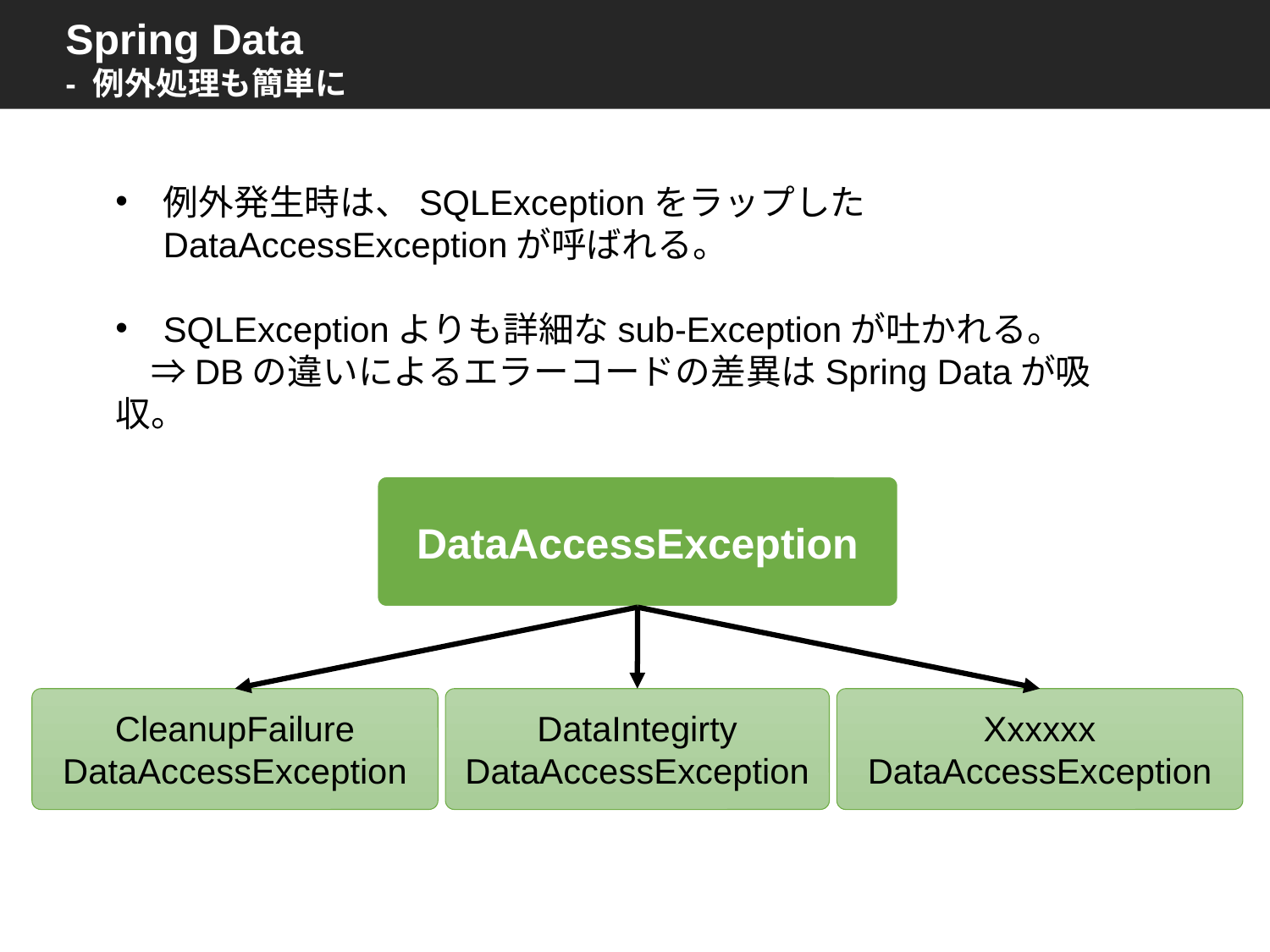

Spring Data
- 例外処理も簡単に
例外発生時は、SQLExceptionをラップしたDataAccessExceptionが呼ばれる。

SQLExceptionよりも詳細なsub-Exceptionが吐かれる。
　⇒DBの違いによるエラーコードの差異はSpring Dataが吸収。
DataAccessException
CleanupFailure
DataAccessException
DataIntegirty
DataAccessException
Xxxxxx
DataAccessException